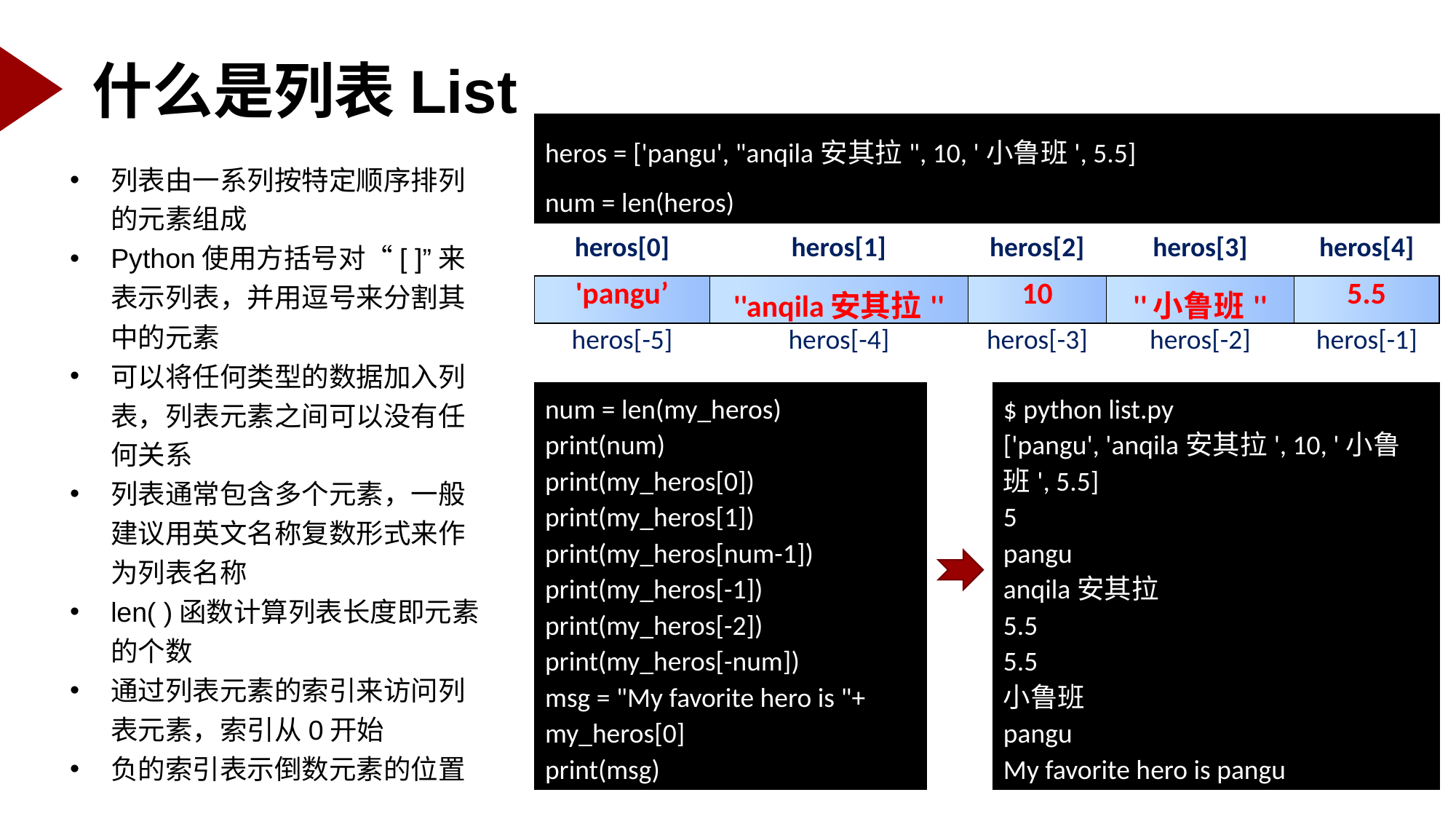

什么是列表List

heros = ['pangu', "anqila安其拉", 10, '小鲁班', 5.5]
num = len(heros)
列表由一系列按特定顺序排列的元素组成
Python使用方括号对“[ ]”来表示列表，并用逗号来分割其中的元素
可以将任何类型的数据加入列表，列表元素之间可以没有任何关系
列表通常包含多个元素，一般建议用英文名称复数形式来作为列表名称
len( )函数计算列表长度即元素的个数
通过列表元素的索引来访问列表元素，索引从0开始
负的索引表示倒数元素的位置

| heros[0] | heros[1] | heros[2] | heros[3] | heros[4] |
| --- | --- | --- | --- | --- |
| 'pangu’ | ''anqila安其拉'' | 10 | ''小鲁班'' | 5.5 |
| heros[-5] | heros[-4] | heros[-3] | heros[-2] | heros[-1] |
num = len(my_heros)
print(num)
print(my_heros[0])
print(my_heros[1])
print(my_heros[num-1])
print(my_heros[-1])
print(my_heros[-2])
print(my_heros[-num])
msg = "My favorite hero is "+ my_heros[0]
print(msg)
$ python list.py
['pangu', 'anqila安其拉', 10, '小鲁班', 5.5]
5
pangu
anqila安其拉
5.5
5.5
小鲁班
pangu
My favorite hero is pangu